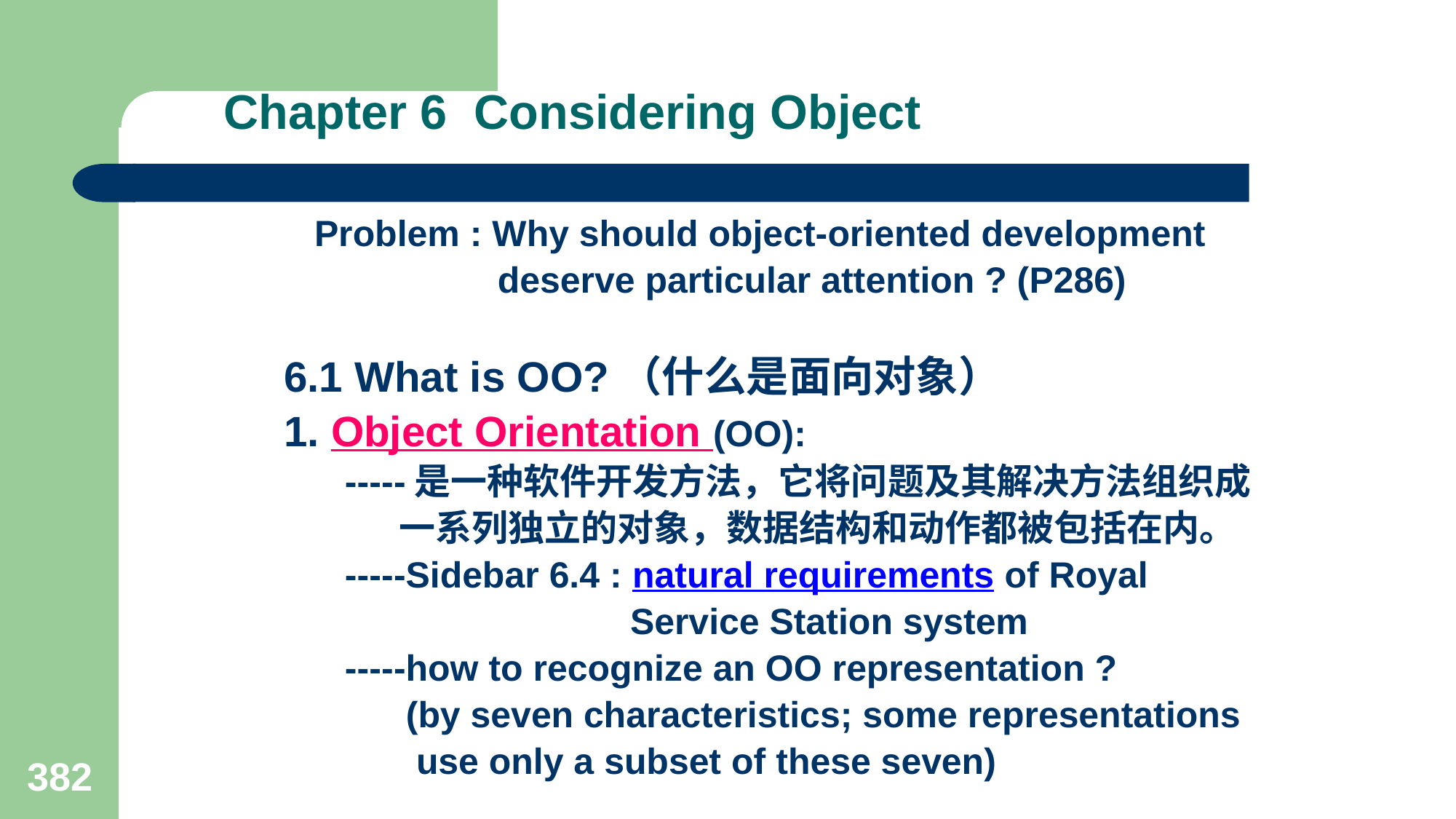

# Chapter 6  Considering Object
   Problem : Why should object-oriented development
                     deserve particular attention ? (P286)

6.1 What is OO?（什么是面向对象）
1. Object Orientation (OO):
      -----是一种软件开发方法，它将问题及其解决方法组织成
             一系列独立的对象，数据结构和动作都被包括在内。
      -----Sidebar 6.4 : natural requirements of Royal
                                  Service Station system
      -----how to recognize an OO representation ?
            (by seven characteristics; some representations
             use only a subset of these seven)
382